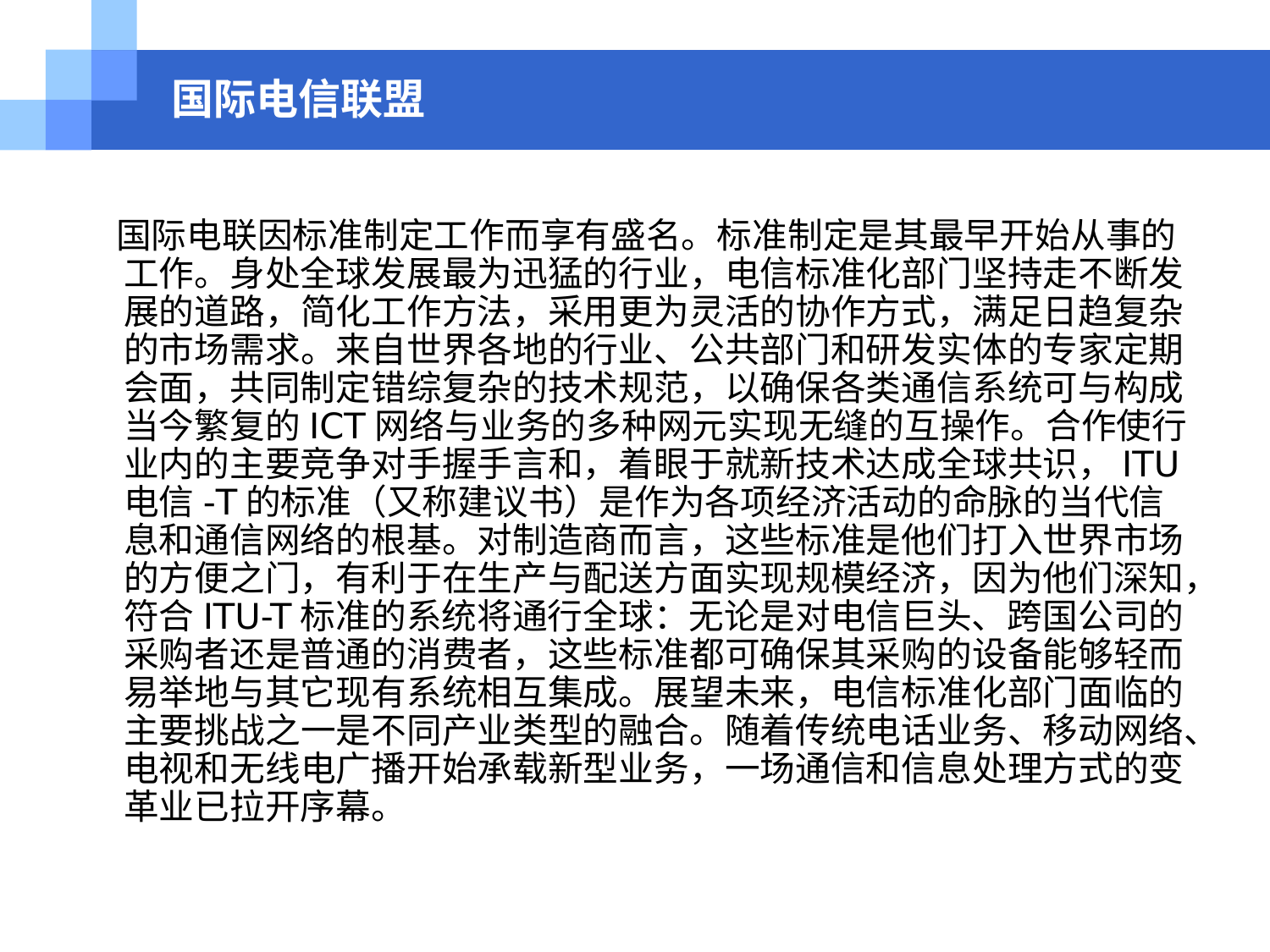

# 国际电信联盟
    国际电联因标准制定工作而享有盛名。标准制定是其最早开始从事的工作。身处全球发展最为迅猛的行业，电信标准化部门坚持走不断发展的道路，简化工作方法，采用更为灵活的协作方式，满足日趋复杂的市场需求。来自世界各地的行业、公共部门和研发实体的专家定期会面，共同制定错综复杂的技术规范，以确保各类通信系统可与构成当今繁复的ICT网络与业务的多种网元实现无缝的互操作。合作使行业内的主要竞争对手握手言和，着眼于就新技术达成全球共识，ITU电信-T的标准（又称建议书）是作为各项经济活动的命脉的当代信息和通信网络的根基。对制造商而言，这些标准是他们打入世界市场的方便之门，有利于在生产与配送方面实现规模经济，因为他们深知，符合ITU-T标准的系统将通行全球：无论是对电信巨头、跨国公司的采购者还是普通的消费者，这些标准都可确保其采购的设备能够轻而易举地与其它现有系统相互集成。展望未来，电信标准化部门面临的主要挑战之一是不同产业类型的融合。随着传统电话业务、移动网络、电视和无线电广播开始承载新型业务，一场通信和信息处理方式的变革业已拉开序幕。